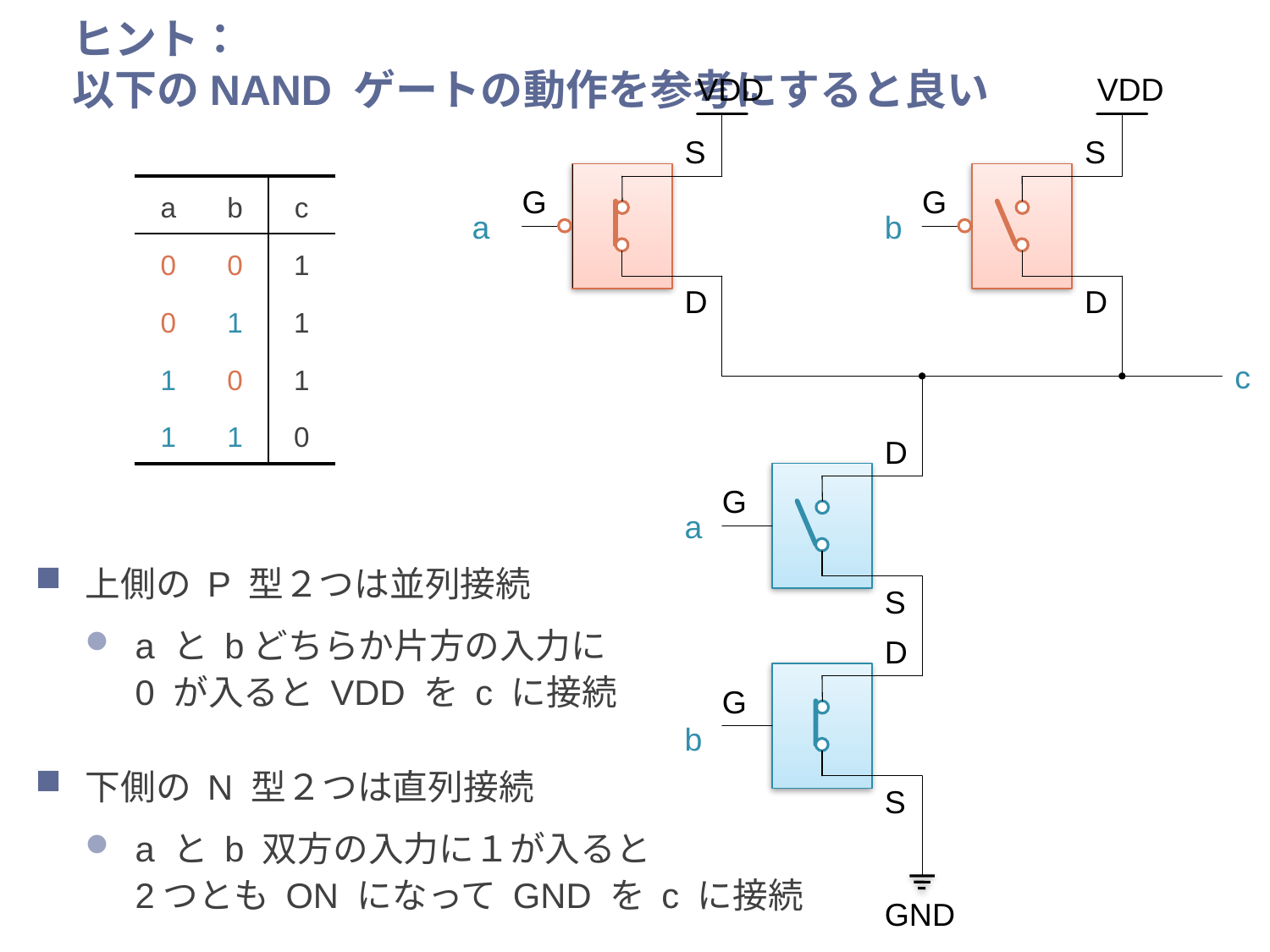

# ヒント： 以下のNAND ゲートの動作を参考にすると良い
VDD
VDD
S

G

D

S

G

D

| a | b | c |
| --- | --- | --- |
| 0 | 0 | 1 |
| 0 | 1 | 1 |
| 1 | 0 | 1 |
| 1 | 1 | 0 |
a
b
c
D

G

S
a
上側の P 型２つは並列接続
a と bどちらか片方の入力に
0 が入ると VDD を c に接続
下側の N 型２つは直列接続
a と b 双方の入力に１が入ると
2つとも ON になって GND を c に接続
D

G

S
b
GND